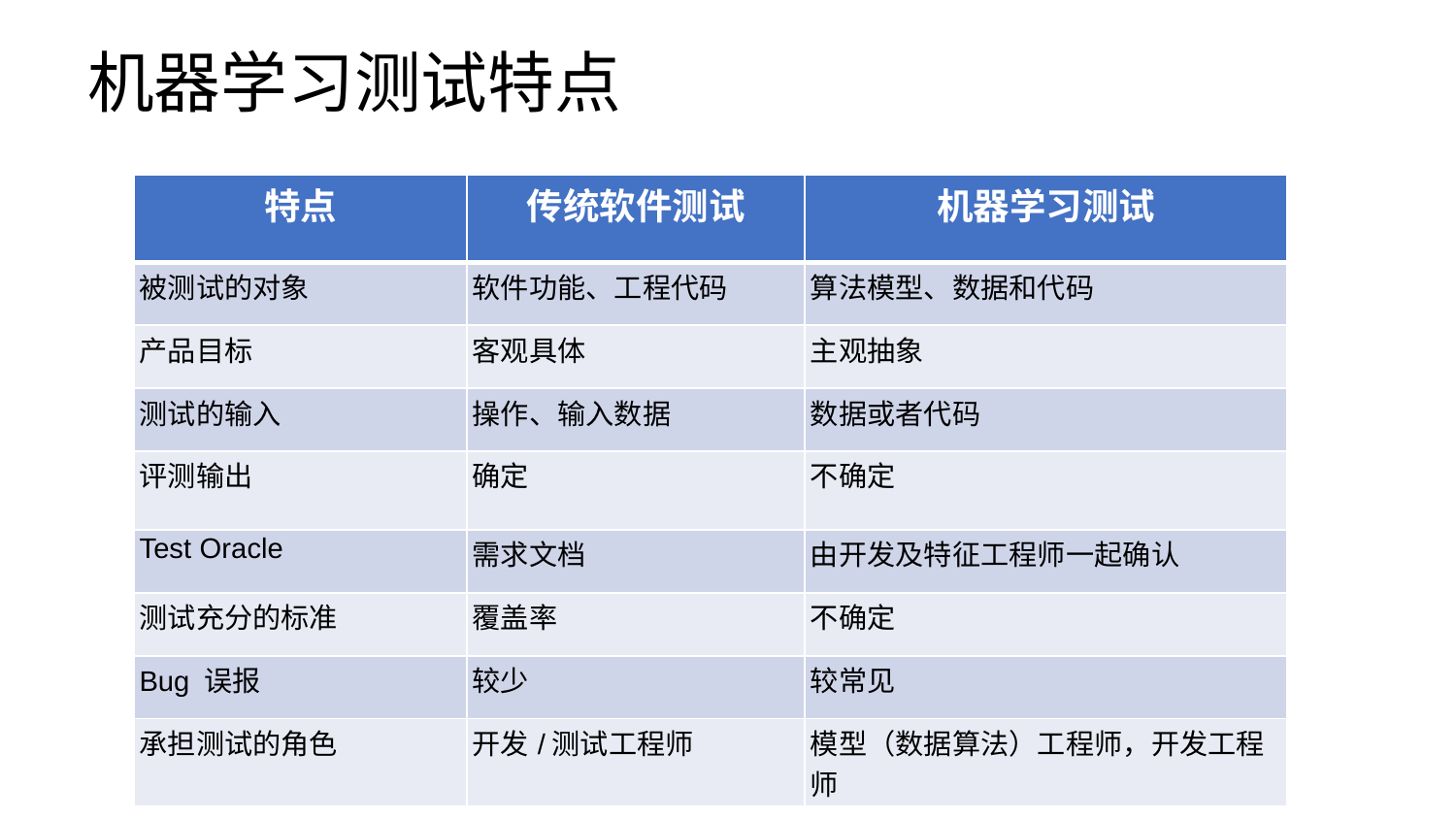

# 机器学习测试特点
| 特点 | 传统软件测试 | 机器学习测试 |
| --- | --- | --- |
| 被测试的对象 | 软件功能、工程代码 | 算法模型、数据和代码 |
| 产品目标 | 客观具体 | 主观抽象 |
| 测试的输入 | 操作、输入数据 | 数据或者代码 |
| 评测输出 | 确定 | 不确定 |
| Test Oracle | 需求文档 | 由开发及特征工程师一起确认 |
| 测试充分的标准 | 覆盖率 | 不确定 |
| Bug 误报 | 较少 | 较常见 |
| 承担测试的角色 | 开发/测试工程师 | 模型（数据算法）工程师，开发工程师 |